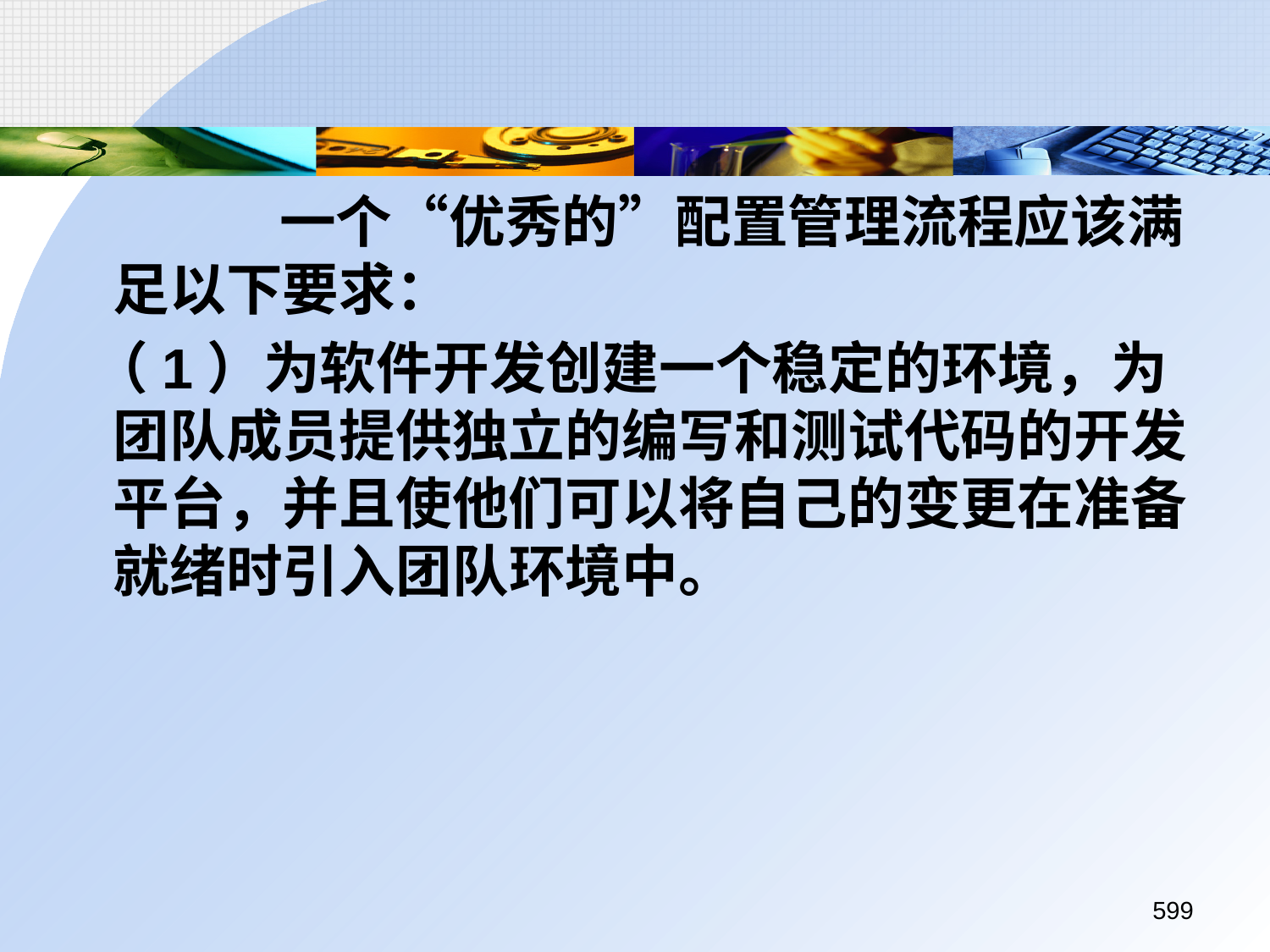

一个“优秀的”配置管理流程应该满足以下要求：
 （1）为软件开发创建一个稳定的环境，为团队成员提供独立的编写和测试代码的开发平台，并且使他们可以将自己的变更在准备就绪时引入团队环境中。
599